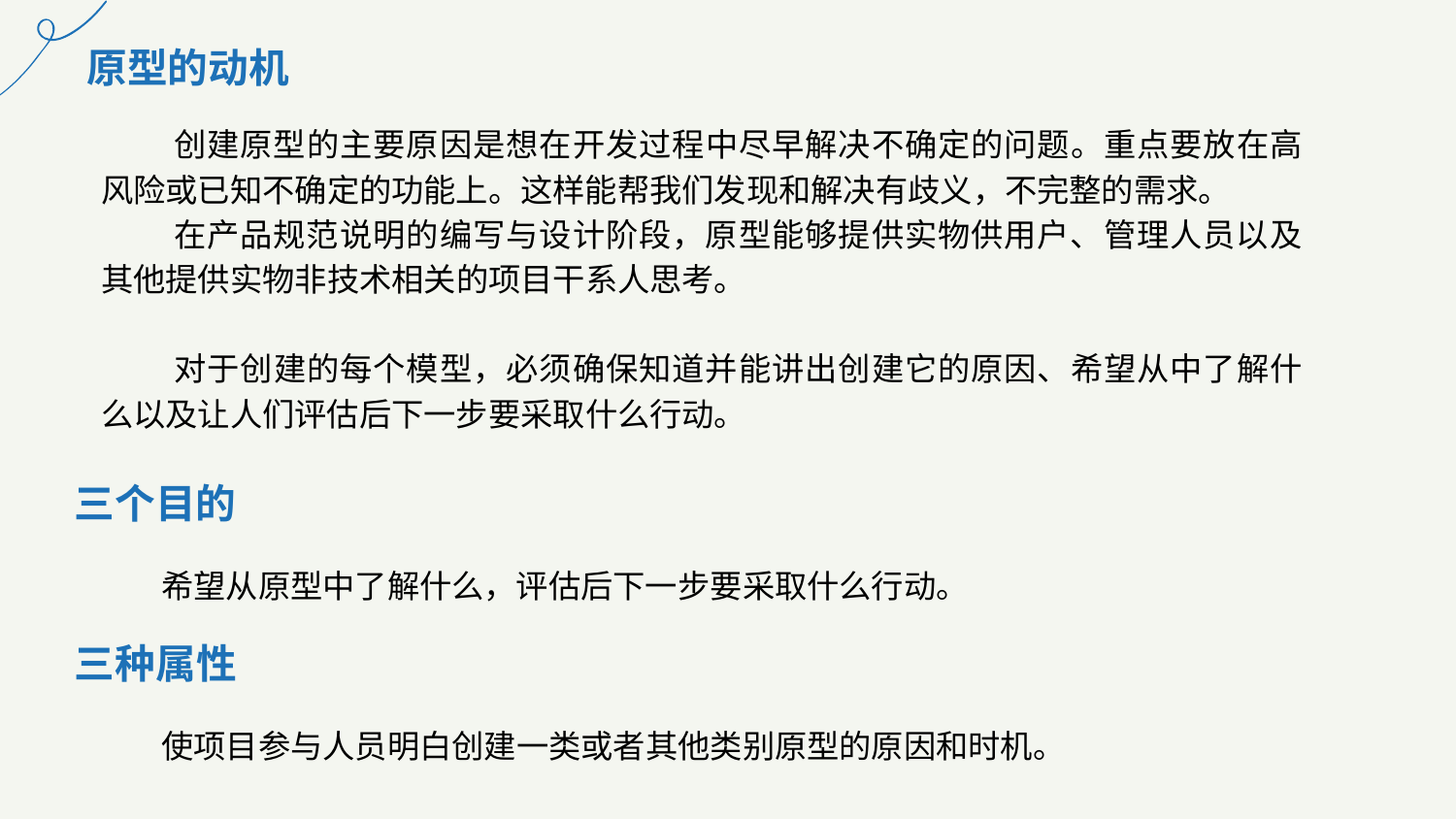

原型的动机
创建原型的主要原因是想在开发过程中尽早解决不确定的问题。重点要放在高风险或已知不确定的功能上。这样能帮我们发现和解决有歧义，不完整的需求。
在产品规范说明的编写与设计阶段，原型能够提供实物供用户、管理人员以及其他提供实物非技术相关的项目干系人思考。

对于创建的每个模型，必须确保知道并能讲出创建它的原因、希望从中了解什么以及让人们评估后下一步要采取什么行动。
三个目的
希望从原型中了解什么，评估后下一步要采取什么行动。
三种属性
使项目参与人员明白创建一类或者其他类别原型的原因和时机。